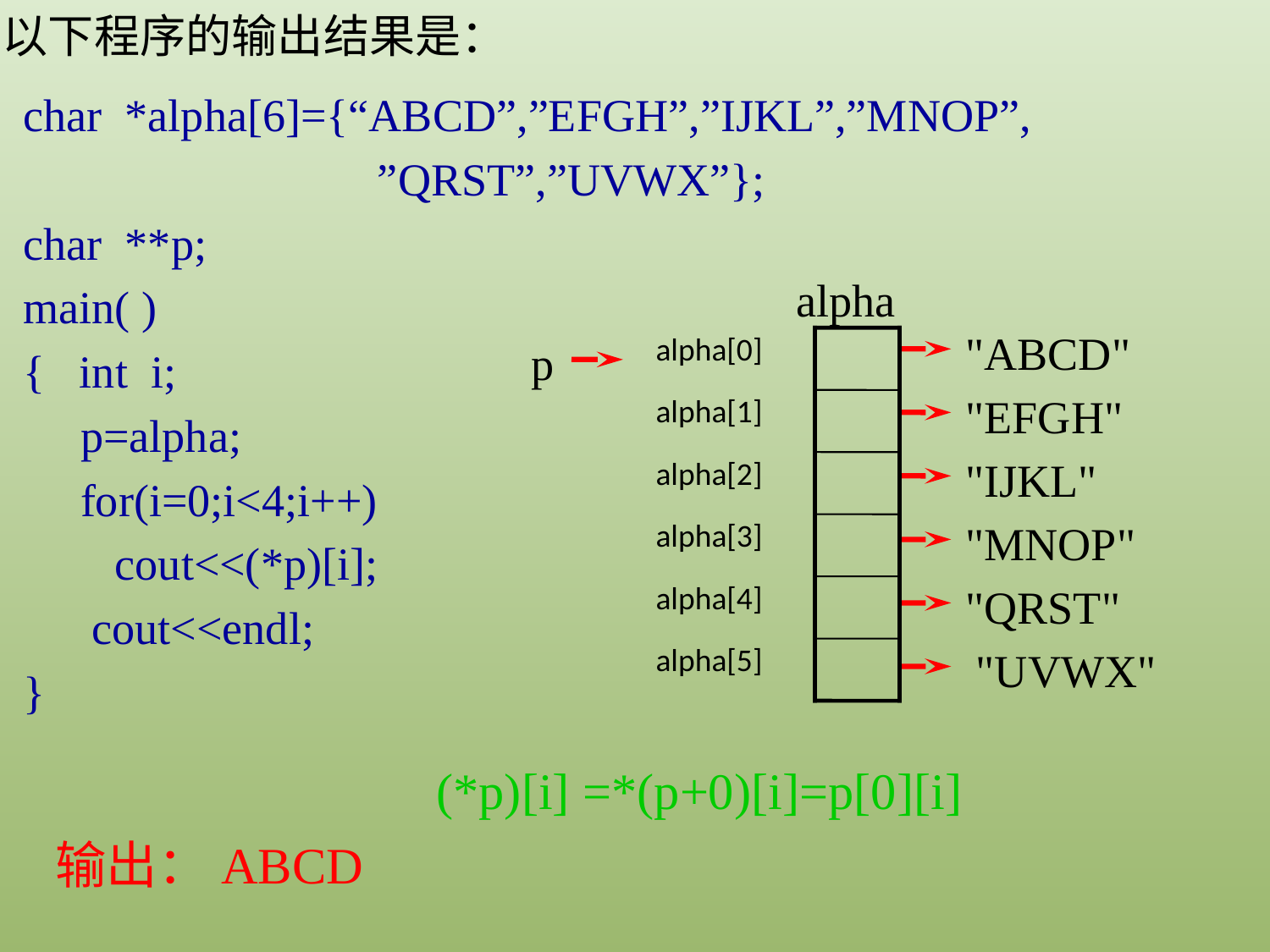

以下程序的输出结果是：
char  *alpha[6]={“ABCD”,”EFGH”,”IJKL”,”MNOP”,
                               ”QRST”,”UVWX”};
char  **p;
main( )
{   int  i;
     p=alpha;
     for(i=0;i<4;i++)
        cout<<(*p)[i];
      cout<<endl;
}
alpha
"ABCD"
p
alpha[0]

"EFGH"
alpha[1]

"IJKL"
alpha[2]

"MNOP"
alpha[3]

"QRST"
alpha[4]

"UVWX"
alpha[5]

(*p)[i] =*(p+0)[i]=p[0][i]
输出：ABCD
521